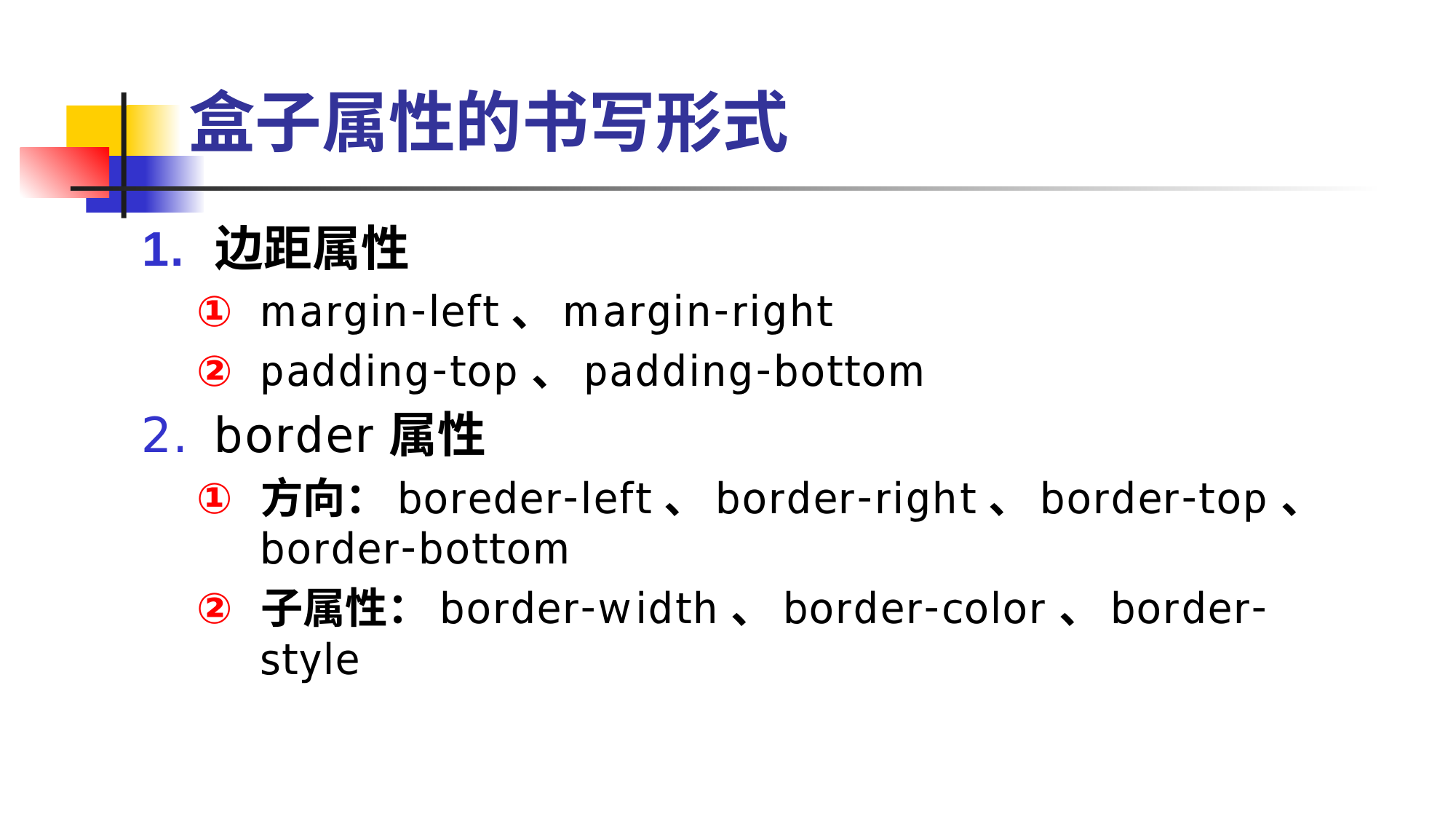

# 盒子属性的书写形式
边距属性
margin-left、margin-right
padding-top、padding-bottom
border属性
方向：boreder-left、border-right、border-top、border-bottom
子属性：border-width、border-color、border-style